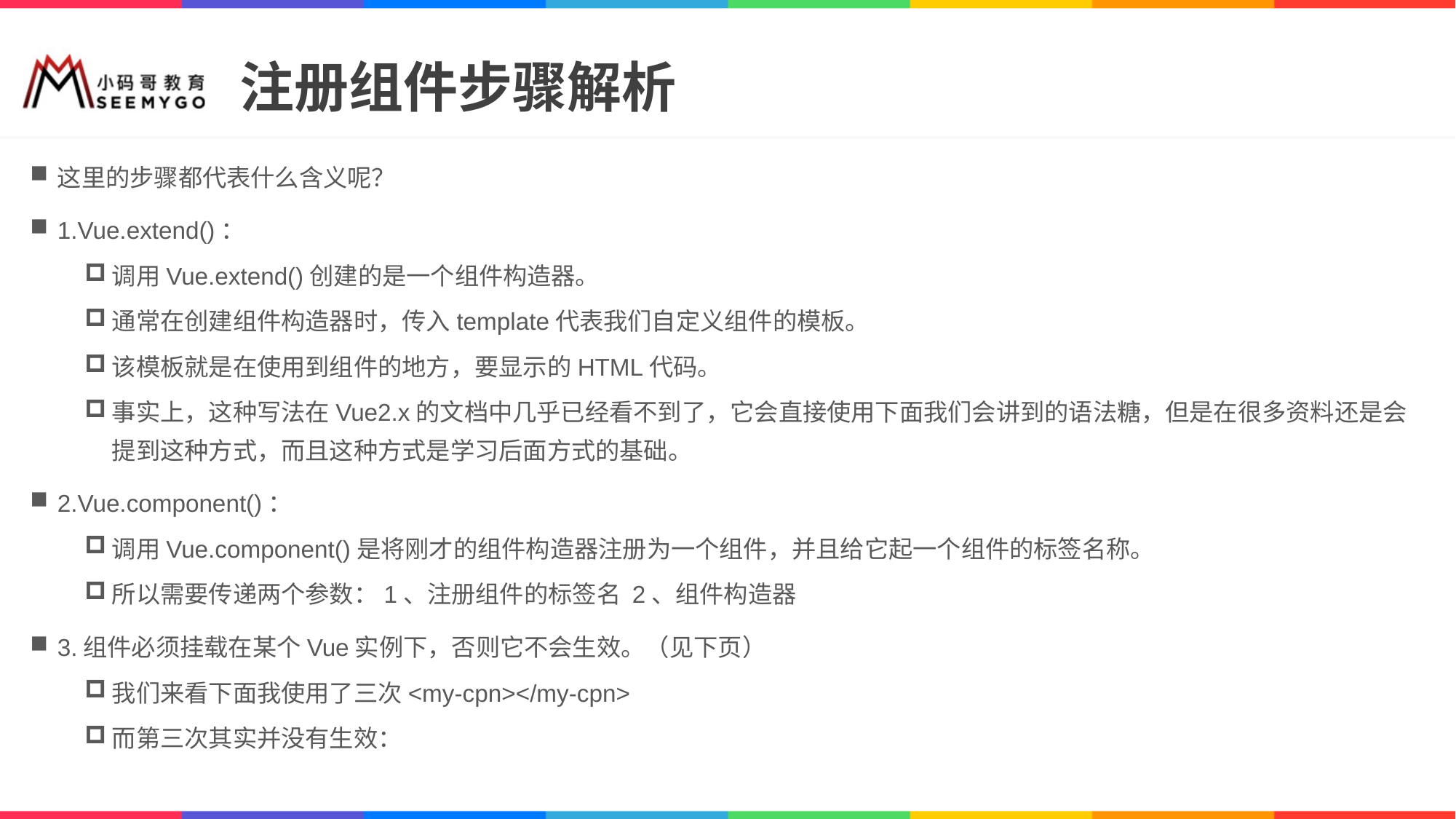

# 注册组件步骤解析
这里的步骤都代表什么含义呢？
1.Vue.extend()：
调用Vue.extend()创建的是一个组件构造器。
通常在创建组件构造器时，传入template代表我们自定义组件的模板。
该模板就是在使用到组件的地方，要显示的HTML代码。
事实上，这种写法在Vue2.x的文档中几乎已经看不到了，它会直接使用下面我们会讲到的语法糖，但是在很多资料还是会提到这种方式，而且这种方式是学习后面方式的基础。
2.Vue.component()：
调用Vue.component()是将刚才的组件构造器注册为一个组件，并且给它起一个组件的标签名称。
所以需要传递两个参数：1、注册组件的标签名 2、组件构造器
3.组件必须挂载在某个Vue实例下，否则它不会生效。（见下页）
我们来看下面我使用了三次<my-cpn></my-cpn>
而第三次其实并没有生效：